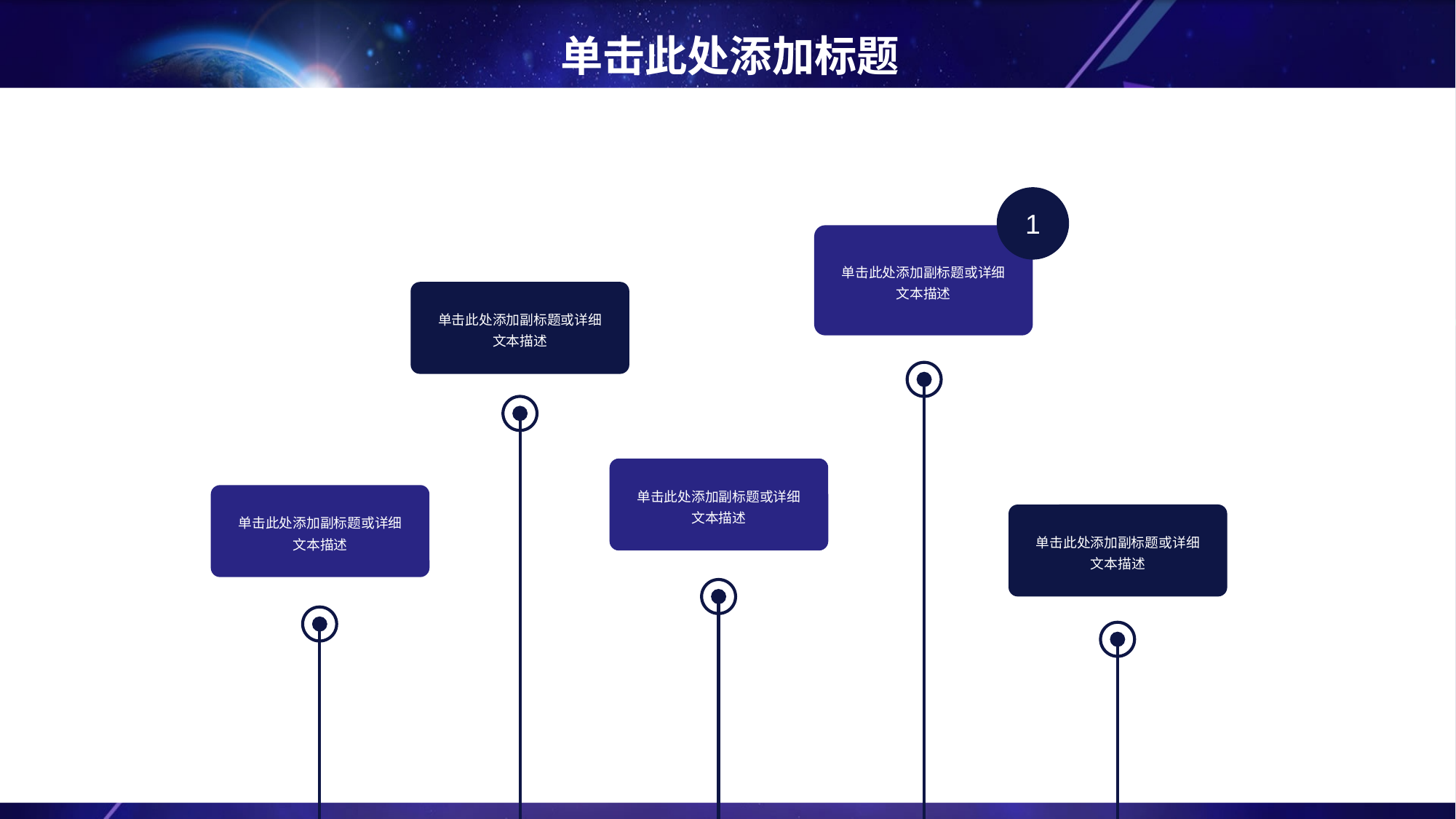

# 单击此处添加标题
1
单击此处添加副标题或详细文本描述
单击此处添加副标题或详细文本描述

单击此处添加副标题或详细文本描述
单击此处添加副标题或详细文本描述
单击此处添加副标题或详细文本描述